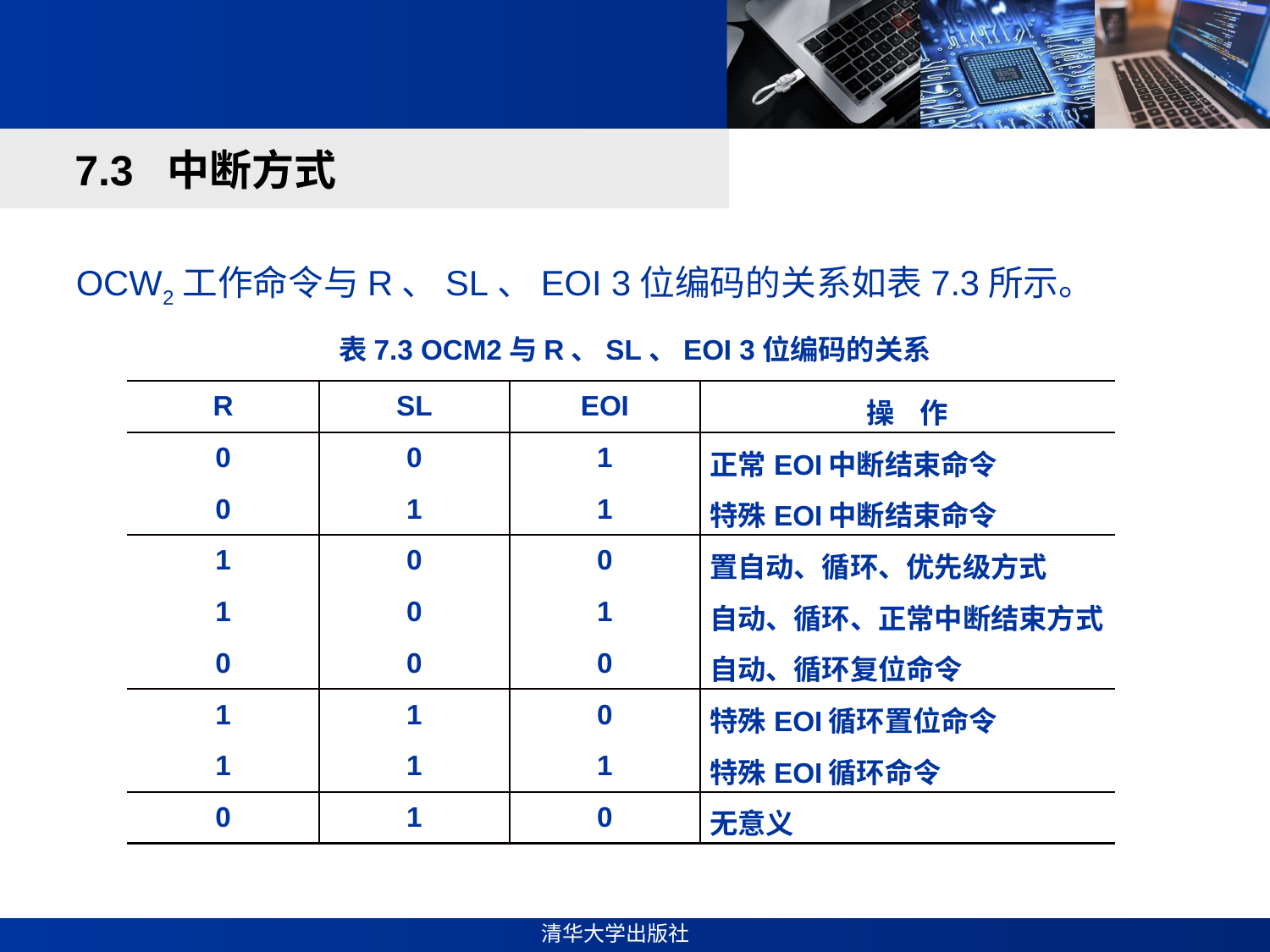

#
7.3  中断方式
OCW2工作命令与R、SL、EOI 3位编码的关系如表7.3所示。
表7.3 OCM2与R、SL、EOI 3位编码的关系
| R | SL | EOI | 操 作 |
| --- | --- | --- | --- |
| 0 | 0 | 1 | 正常EOI中断结束命令 |
| 0 | 1 | 1 | 特殊EOI中断结束命令 |
| 1 | 0 | 0 | 置自动、循环、优先级方式 |
| 1 | 0 | 1 | 自动、循环、正常中断结束方式 |
| 0 | 0 | 0 | 自动、循环复位命令 |
| 1 | 1 | 0 | 特殊EOI循环置位命令 |
| 1 | 1 | 1 | 特殊EOI循环命令 |
| 0 | 1 | 0 | 无意义 |